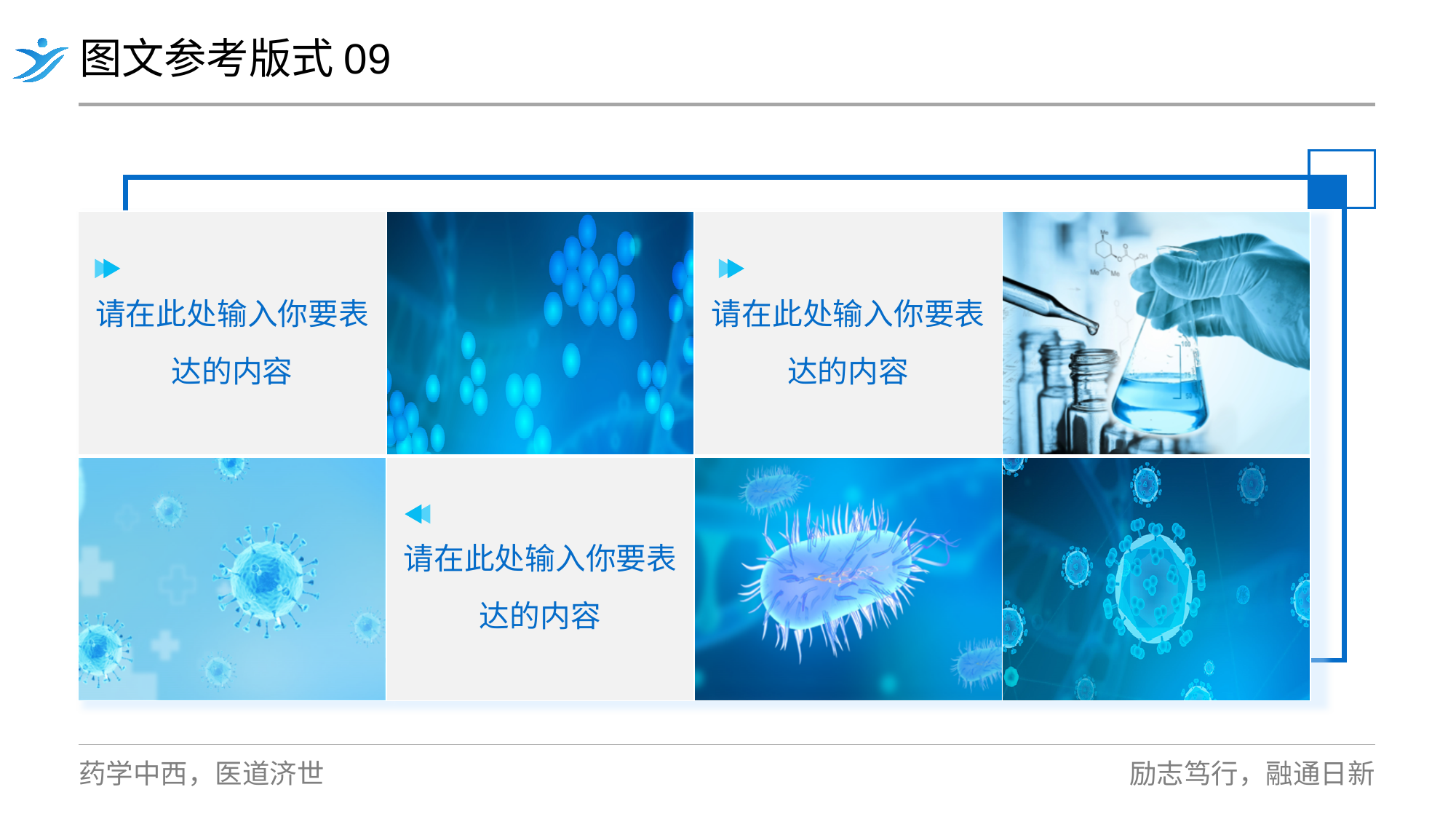

图文参考版式09

| 请在此处输入你要表达的内容 |  | 请在此处输入你要表达的内容 |  |
| --- | --- | --- | --- |
|  | 请在此处输入你要表达的内容 |  |  |